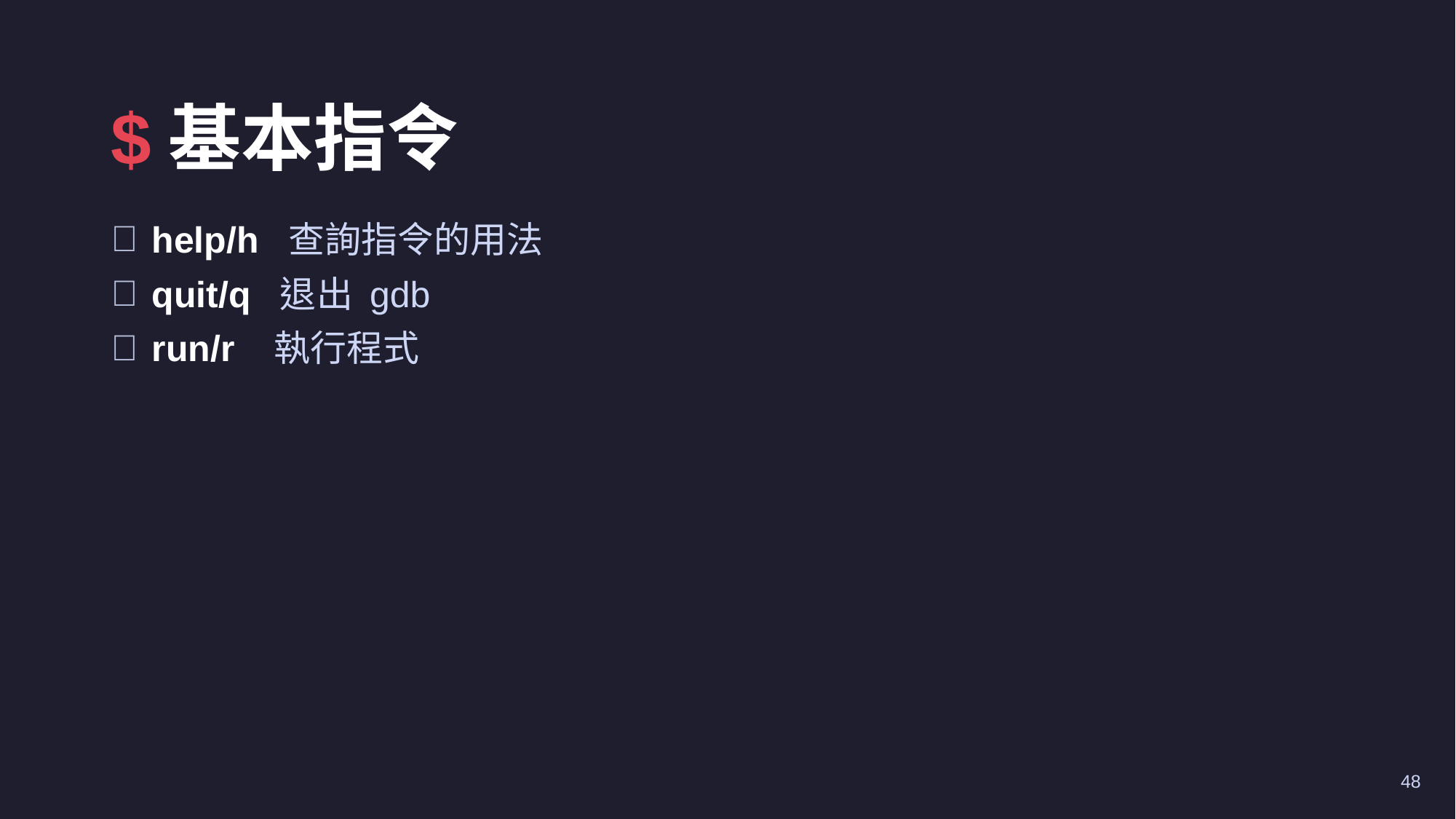

# $基本指令
help/h  查詢指令的用法
quit/q  退出 gdb
run/r   執行程式
48